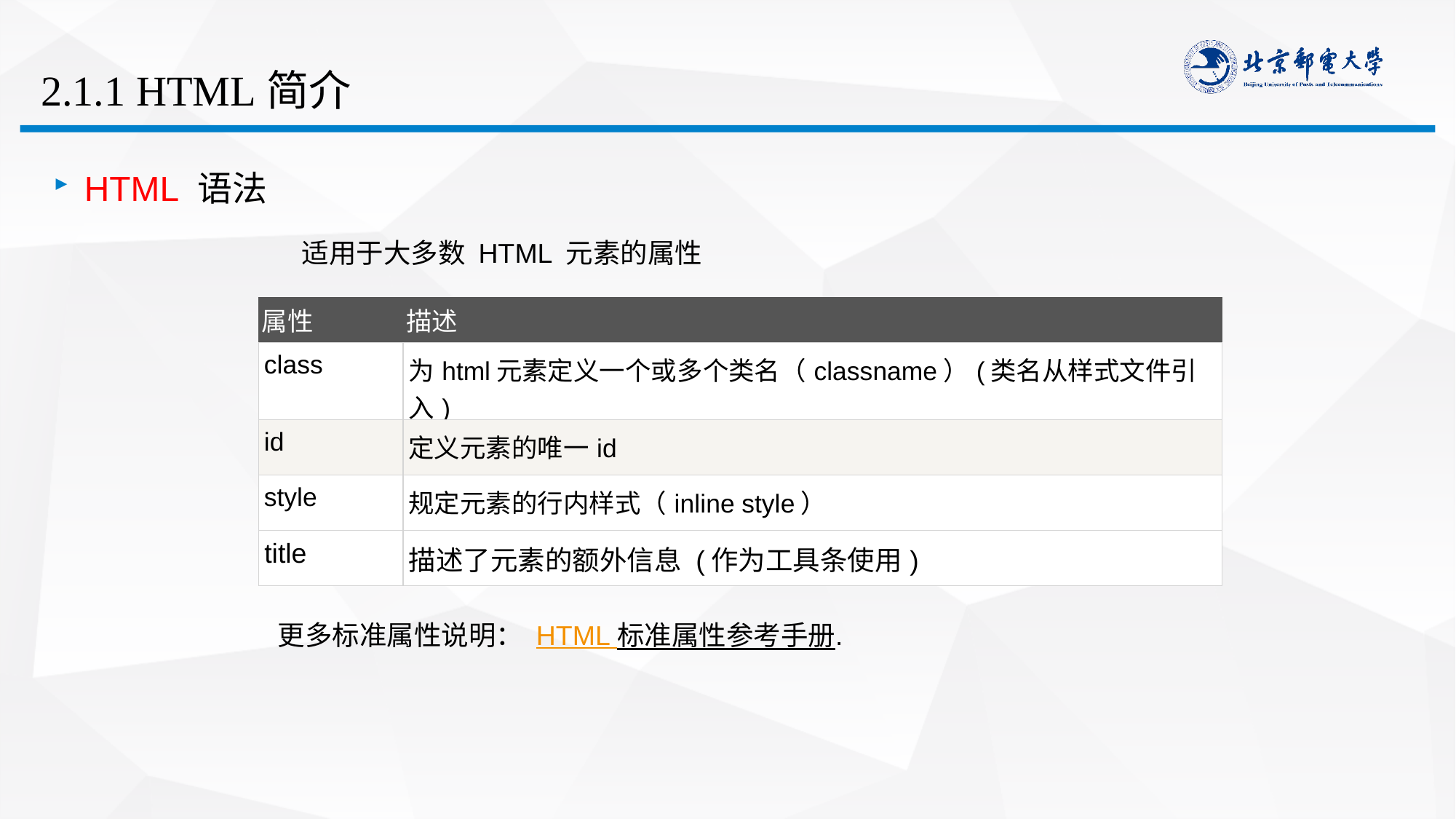

# 2.1.1 HTML简介
HTML 语法
适用于大多数 HTML 元素的属性
| 属性 | 描述 |
| --- | --- |
| class | 为html元素定义一个或多个类名（classname）(类名从样式文件引入) |
| id | 定义元素的唯一id |
| style | 规定元素的行内样式（inline style） |
| title | 描述了元素的额外信息 (作为工具条使用) |

更多标准属性说明： HTML 标准属性参考手册.